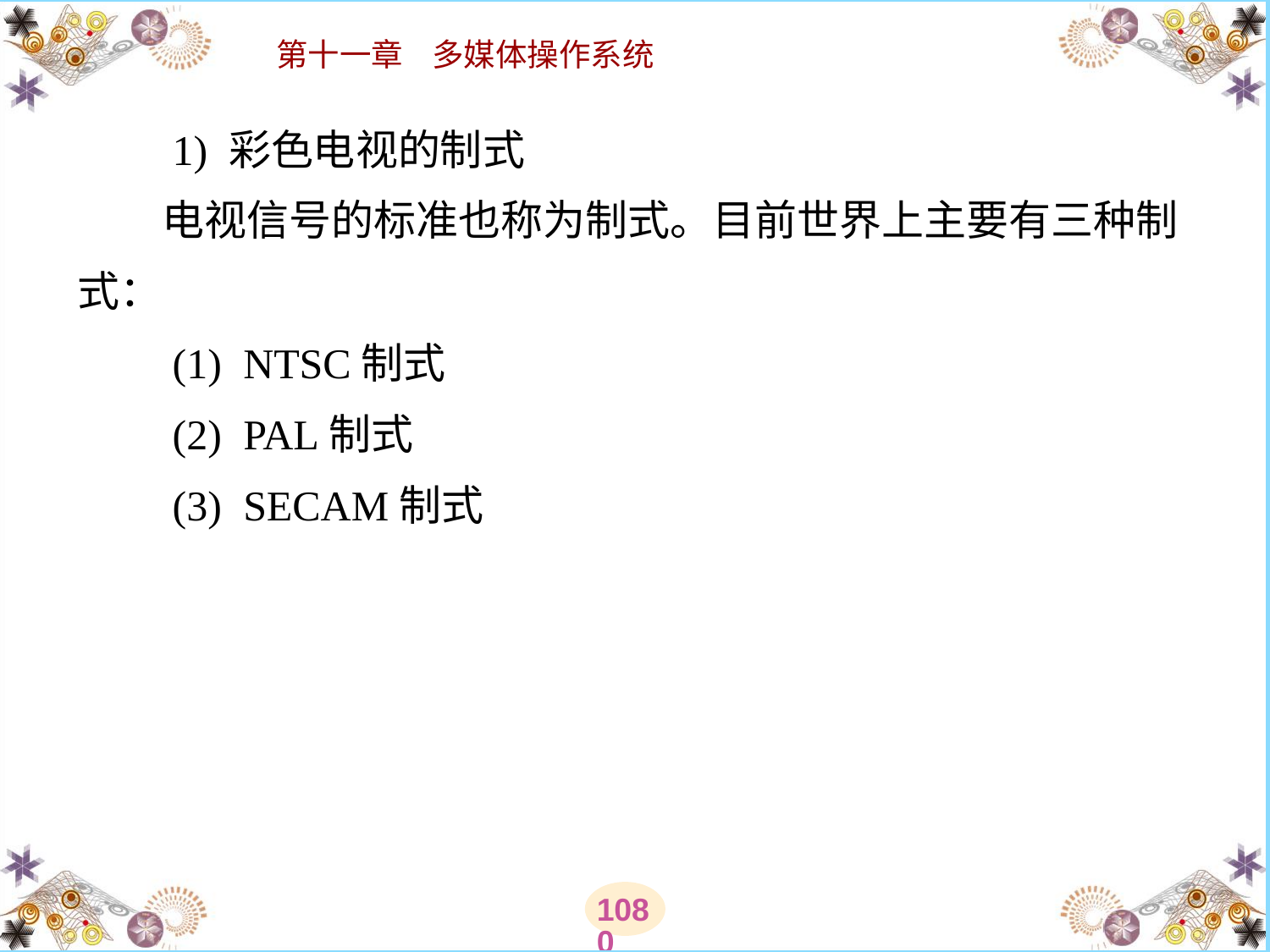

# 1) 彩色电视的制式 　　电视信号的标准也称为制式。目前世界上主要有三种制式： 　　(1)  NTSC制式 　　(2)  PAL制式 　　(3)  SECAM制式